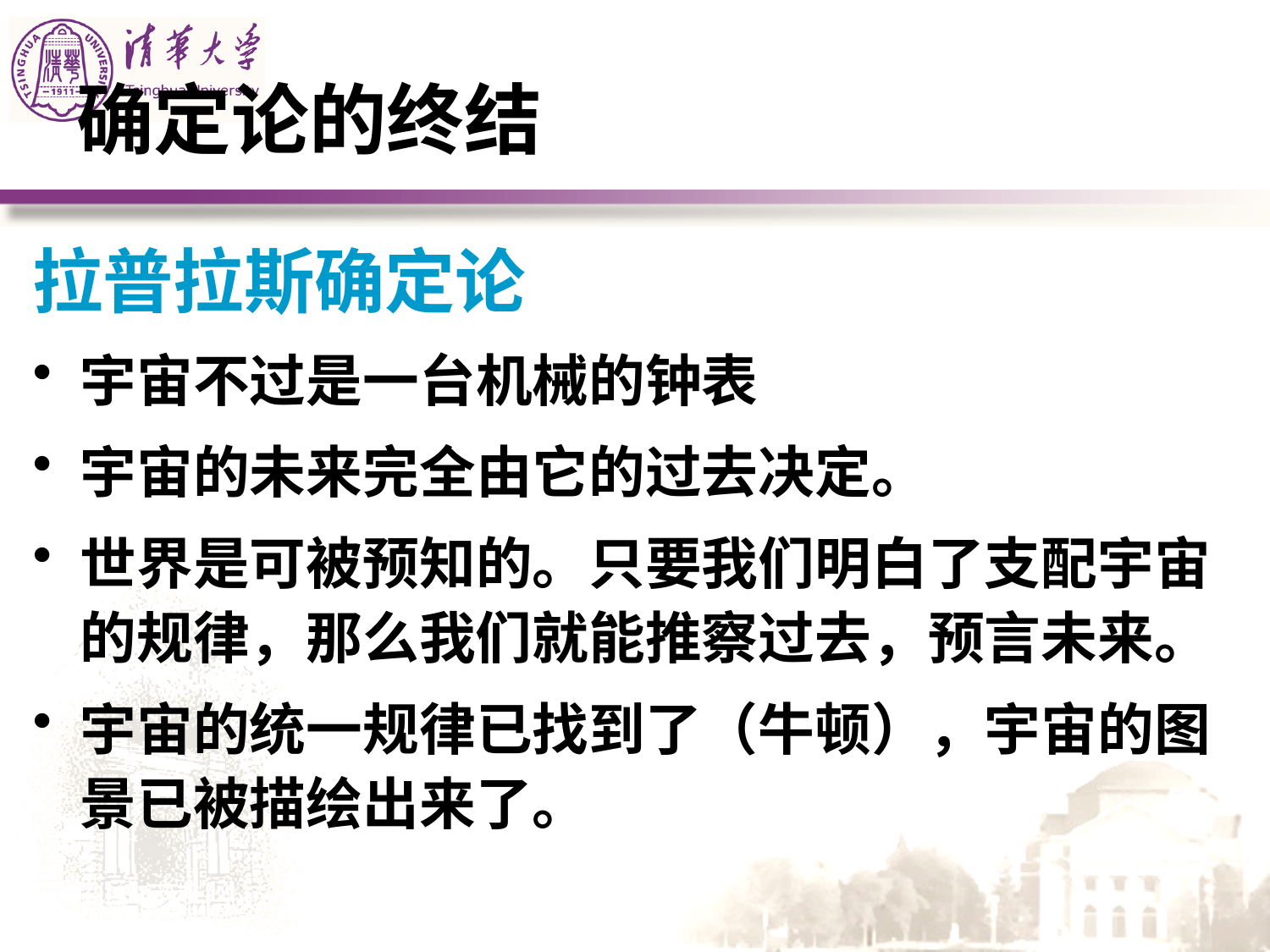

# 确定论的终结
拉普拉斯确定论
宇宙不过是一台机械的钟表
宇宙的未来完全由它的过去决定。
世界是可被预知的。只要我们明白了支配宇宙的规律，那么我们就能推察过去，预言未来。
宇宙的统一规律已找到了（牛顿），宇宙的图景已被描绘出来了。